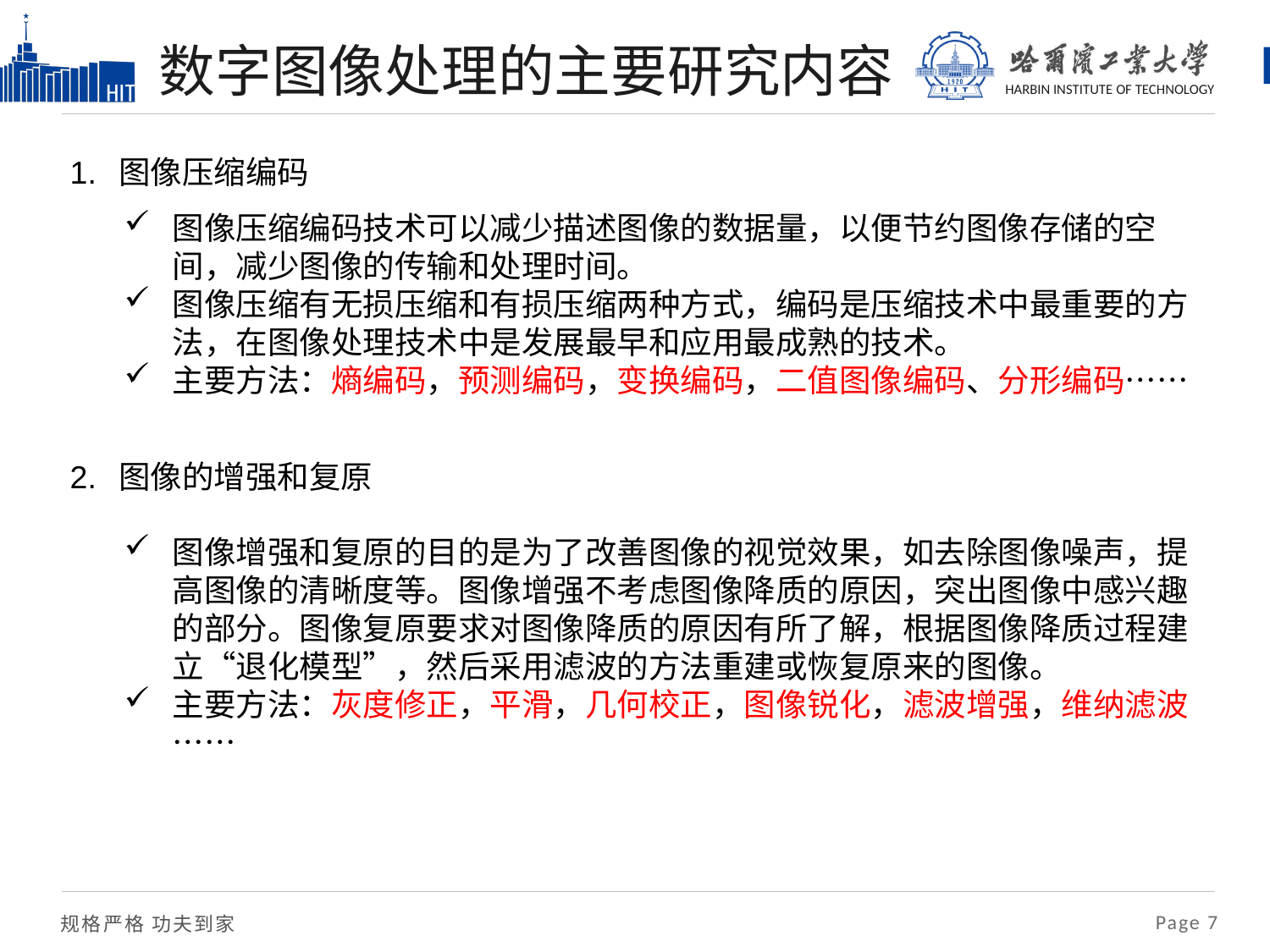

# 数字图像处理的主要研究内容
图像压缩编码

图像的增强和复原

图像压缩编码技术可以减少描述图像的数据量，以便节约图像存储的空间，减少图像的传输和处理时间。
图像压缩有无损压缩和有损压缩两种方式，编码是压缩技术中最重要的方法，在图像处理技术中是发展最早和应用最成熟的技术。
主要方法：熵编码，预测编码，变换编码，二值图像编码、分形编码……
图像增强和复原的目的是为了改善图像的视觉效果，如去除图像噪声，提高图像的清晰度等。图像增强不考虑图像降质的原因，突出图像中感兴趣的部分。图像复原要求对图像降质的原因有所了解，根据图像降质过程建立“退化模型”，然后采用滤波的方法重建或恢复原来的图像。
主要方法：灰度修正，平滑，几何校正，图像锐化，滤波增强，维纳滤波……